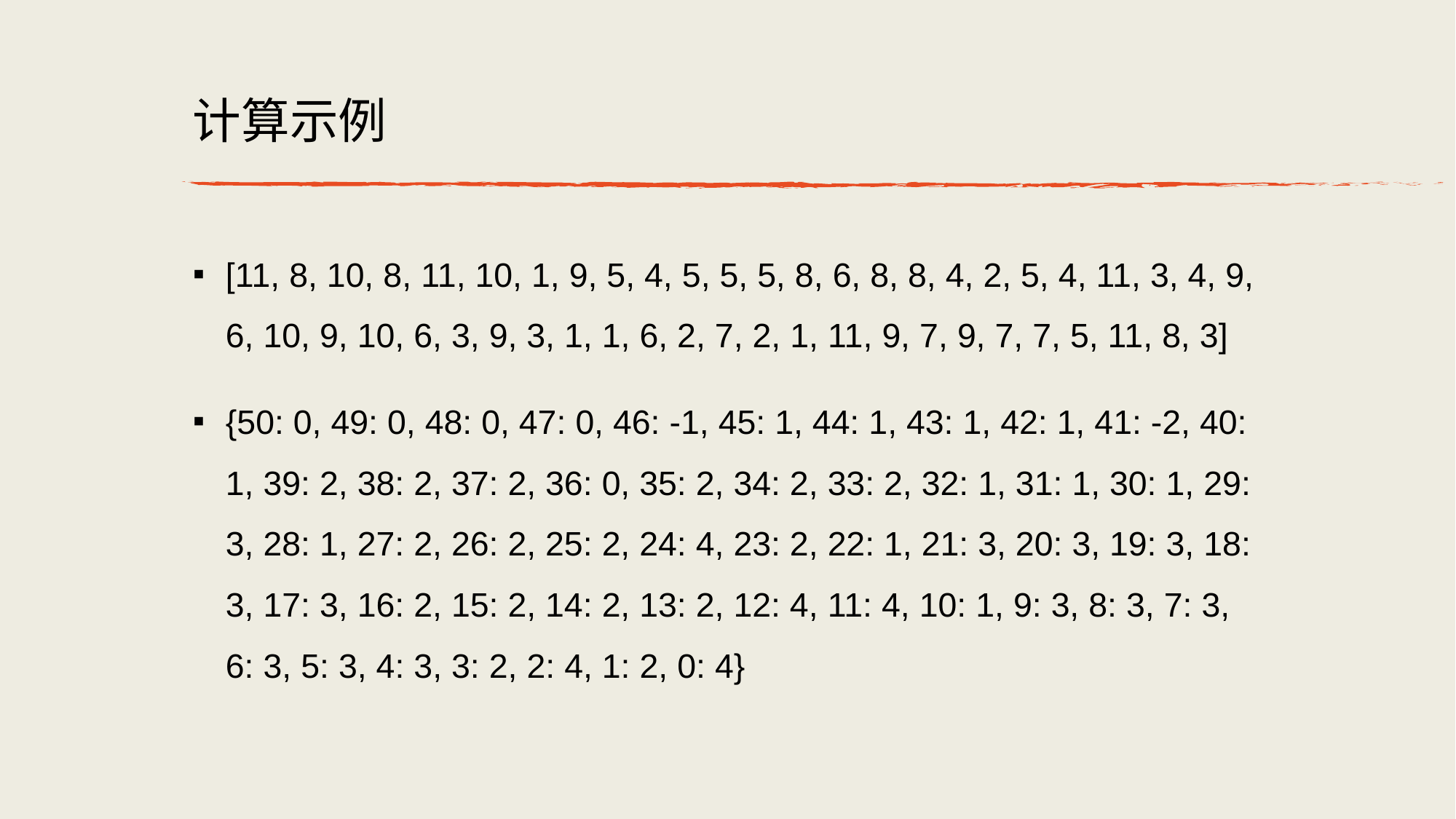

# 计算示例
[11, 8, 10, 8, 11, 10, 1, 9, 5, 4, 5, 5, 5, 8, 6, 8, 8, 4, 2, 5, 4, 11, 3, 4, 9, 6, 10, 9, 10, 6, 3, 9, 3, 1, 1, 6, 2, 7, 2, 1, 11, 9, 7, 9, 7, 7, 5, 11, 8, 3]
{50: 0, 49: 0, 48: 0, 47: 0, 46: -1, 45: 1, 44: 1, 43: 1, 42: 1, 41: -2, 40: 1, 39: 2, 38: 2, 37: 2, 36: 0, 35: 2, 34: 2, 33: 2, 32: 1, 31: 1, 30: 1, 29: 3, 28: 1, 27: 2, 26: 2, 25: 2, 24: 4, 23: 2, 22: 1, 21: 3, 20: 3, 19: 3, 18: 3, 17: 3, 16: 2, 15: 2, 14: 2, 13: 2, 12: 4, 11: 4, 10: 1, 9: 3, 8: 3, 7: 3, 6: 3, 5: 3, 4: 3, 3: 2, 2: 4, 1: 2, 0: 4}